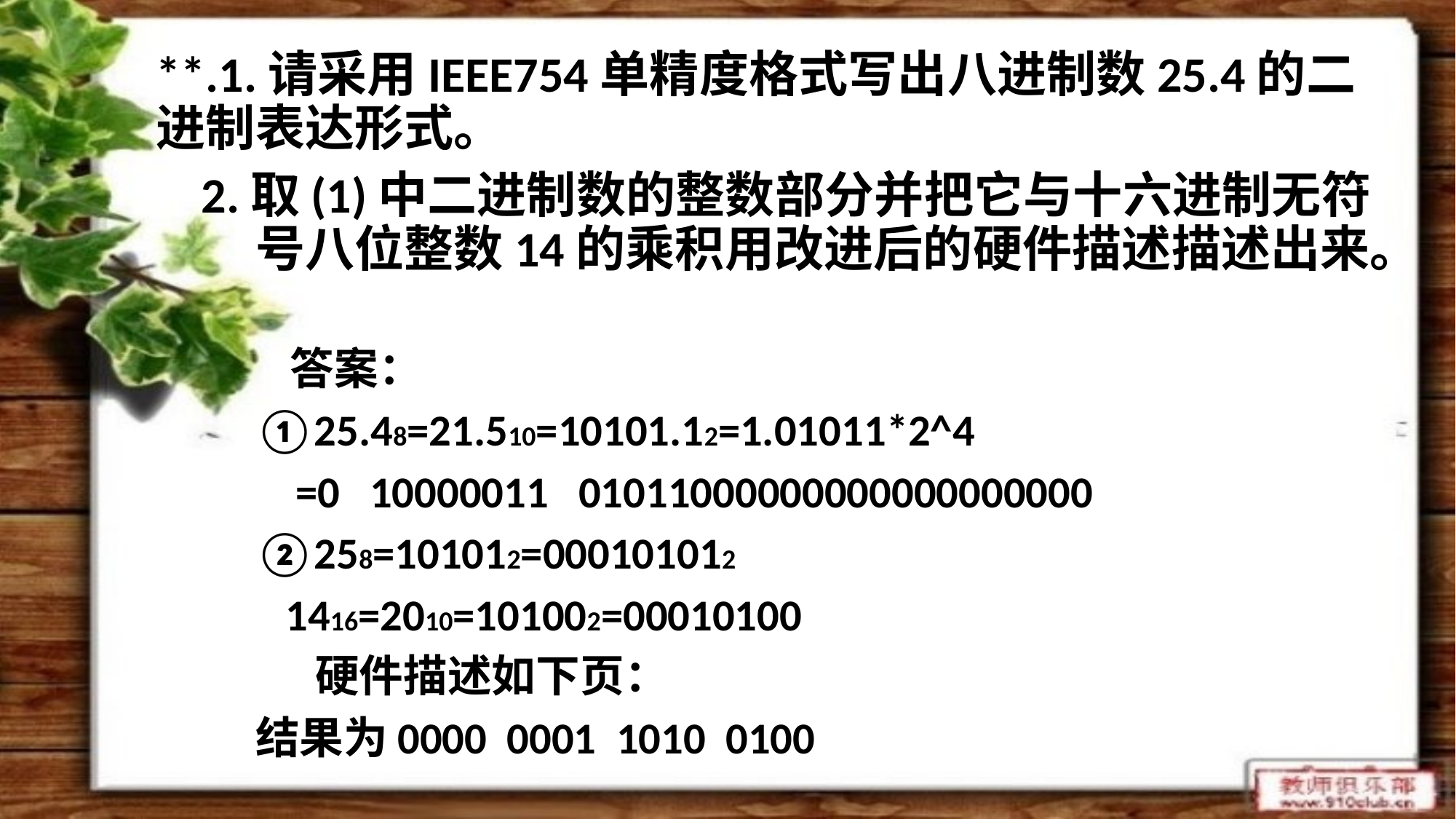

**.1.请采用IEEE754单精度格式写出八进制数25.4的二进制表达形式。
    2.取(1)中二进制数的整数部分并把它与十六进制无符		号八位整数14的乘积用改进后的硬件描述描述出来。

	   答案：
	①25.48=21.510=10101.12=1.01011*2^4
		    =0   10000011   01011000000000000000000
	②258=101012=000101012
	   1416=2010=101002=00010100
	     硬件描述如下页：
	结果为0000  0001  1010  0100